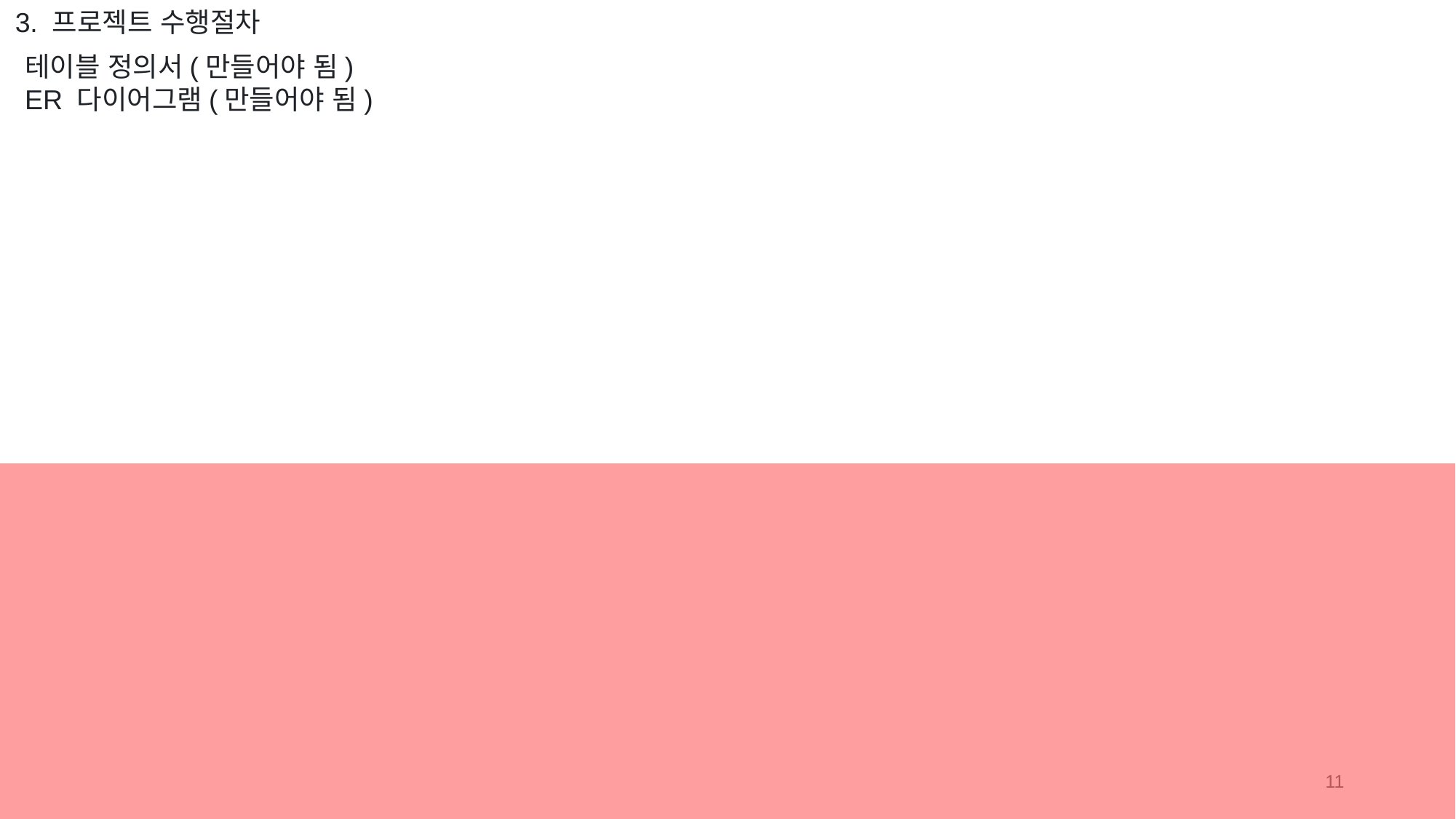

3. 프로젝트 수행절차
테이블 정의서(만들어야 됨)
ER 다이어그램(만들어야 됨)

11